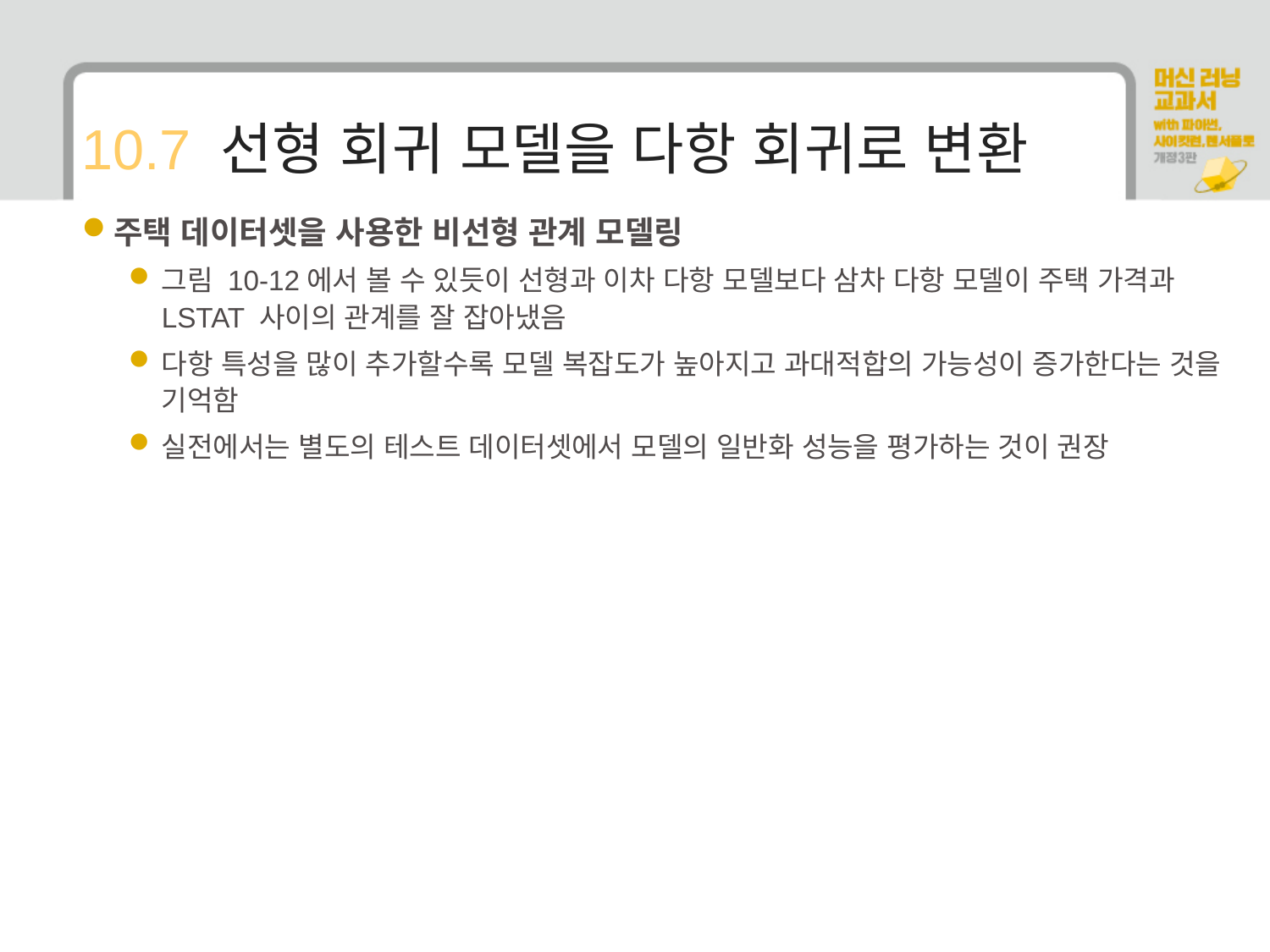

# 10.7 선형 회귀 모델을 다항 회귀로 변환
주택 데이터셋을 사용한 비선형 관계 모델링
그림 10-12에서 볼 수 있듯이 선형과 이차 다항 모델보다 삼차 다항 모델이 주택 가격과 LSTAT 사이의 관계를 잘 잡아냈음
다항 특성을 많이 추가할수록 모델 복잡도가 높아지고 과대적합의 가능성이 증가한다는 것을 기억함
실전에서는 별도의 테스트 데이터셋에서 모델의 일반화 성능을 평가하는 것이 권장